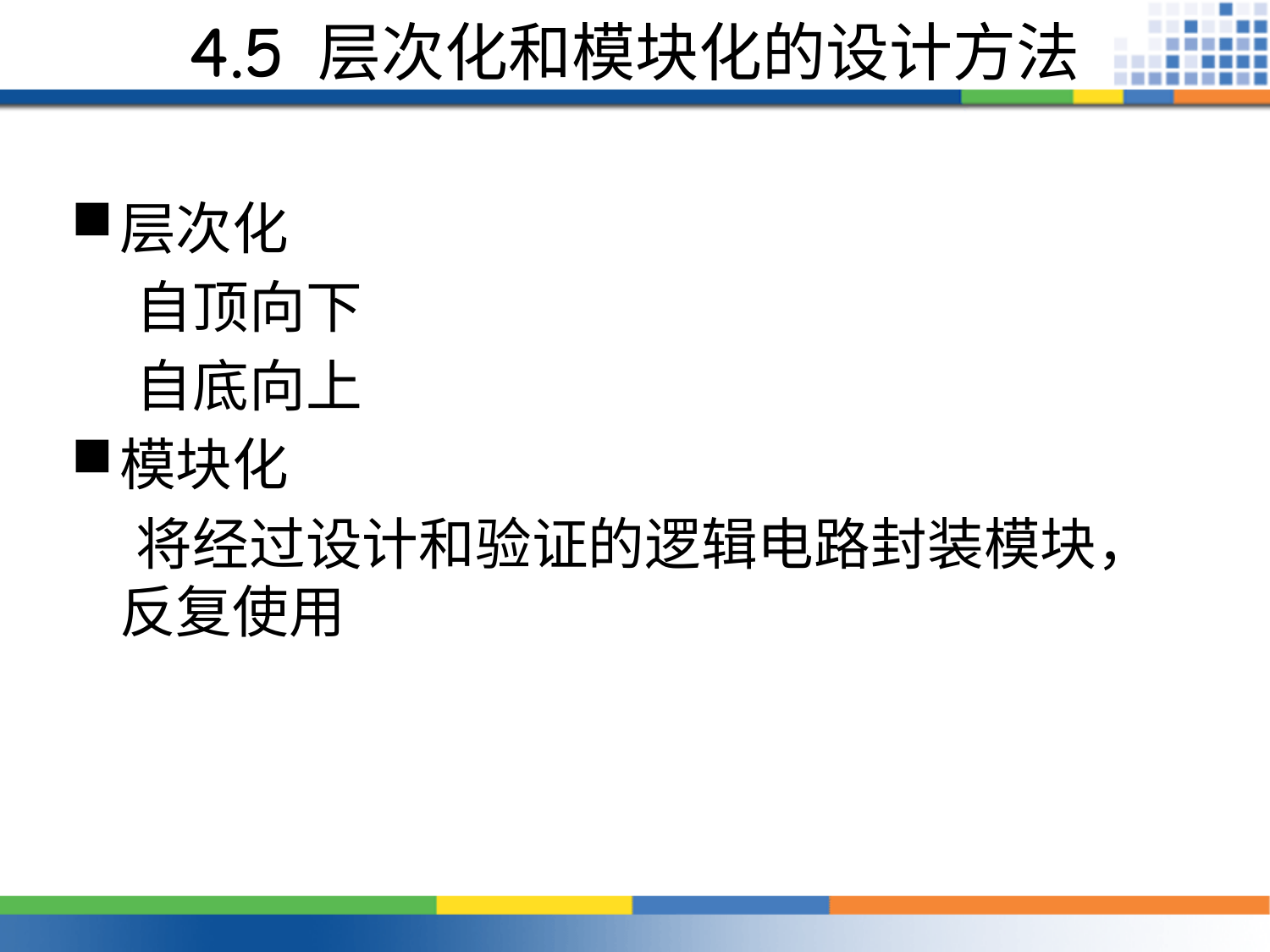

# 4.5 层次化和模块化的设计方法
层次化
    自顶向下
    自底向上
模块化
    将经过设计和验证的逻辑电路封装模块，反复使用